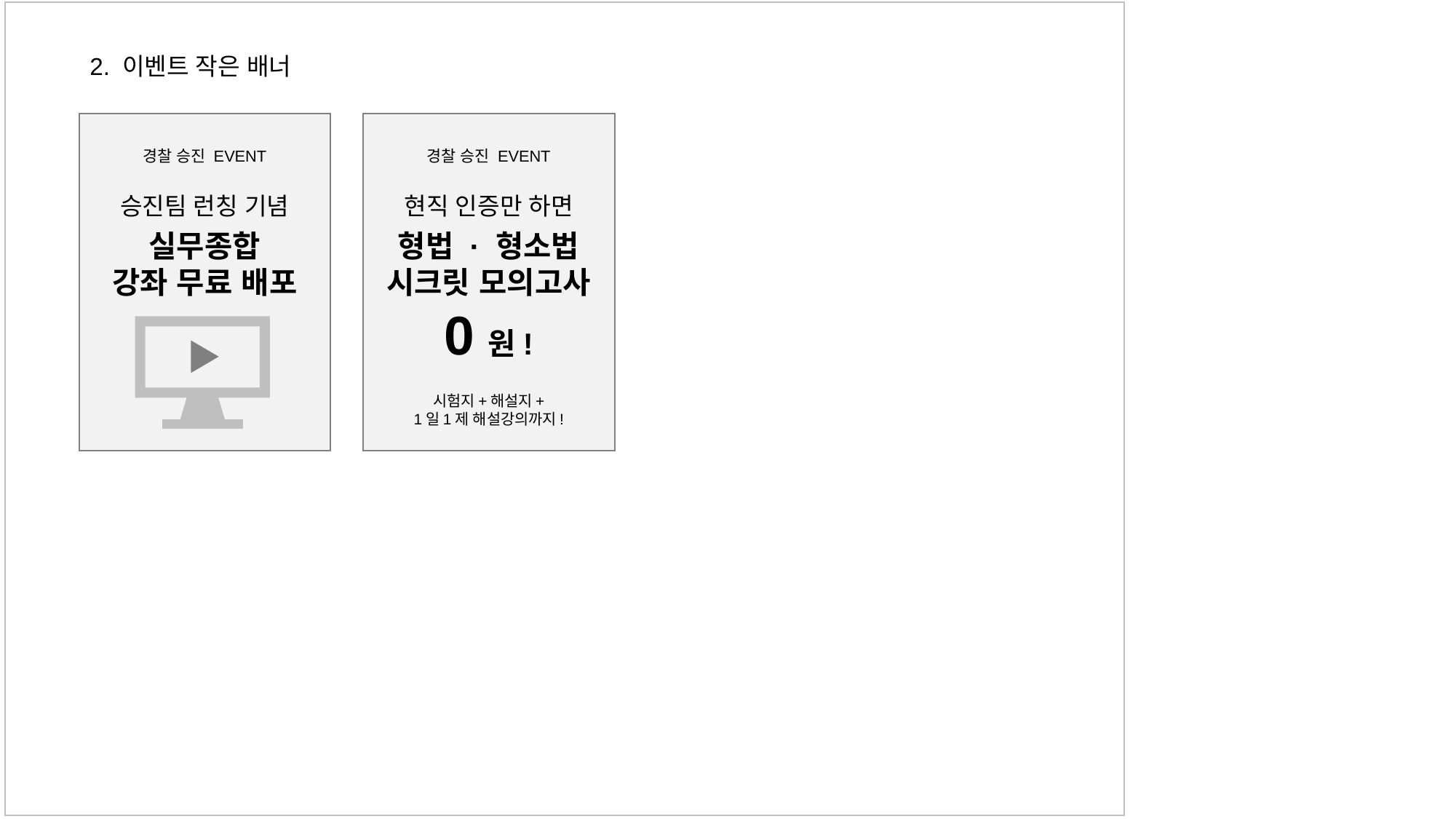

2. 이벤트 작은 배너

경찰 승진 EVENT
경찰 승진 EVENT
현직 인증만 하면

형법 · 형소법
시크릿 모의고사
0원!
승진팀 런칭 기념

실무종합
강좌 무료 배포

시험지+해설지+
1일1제 해설강의까지!